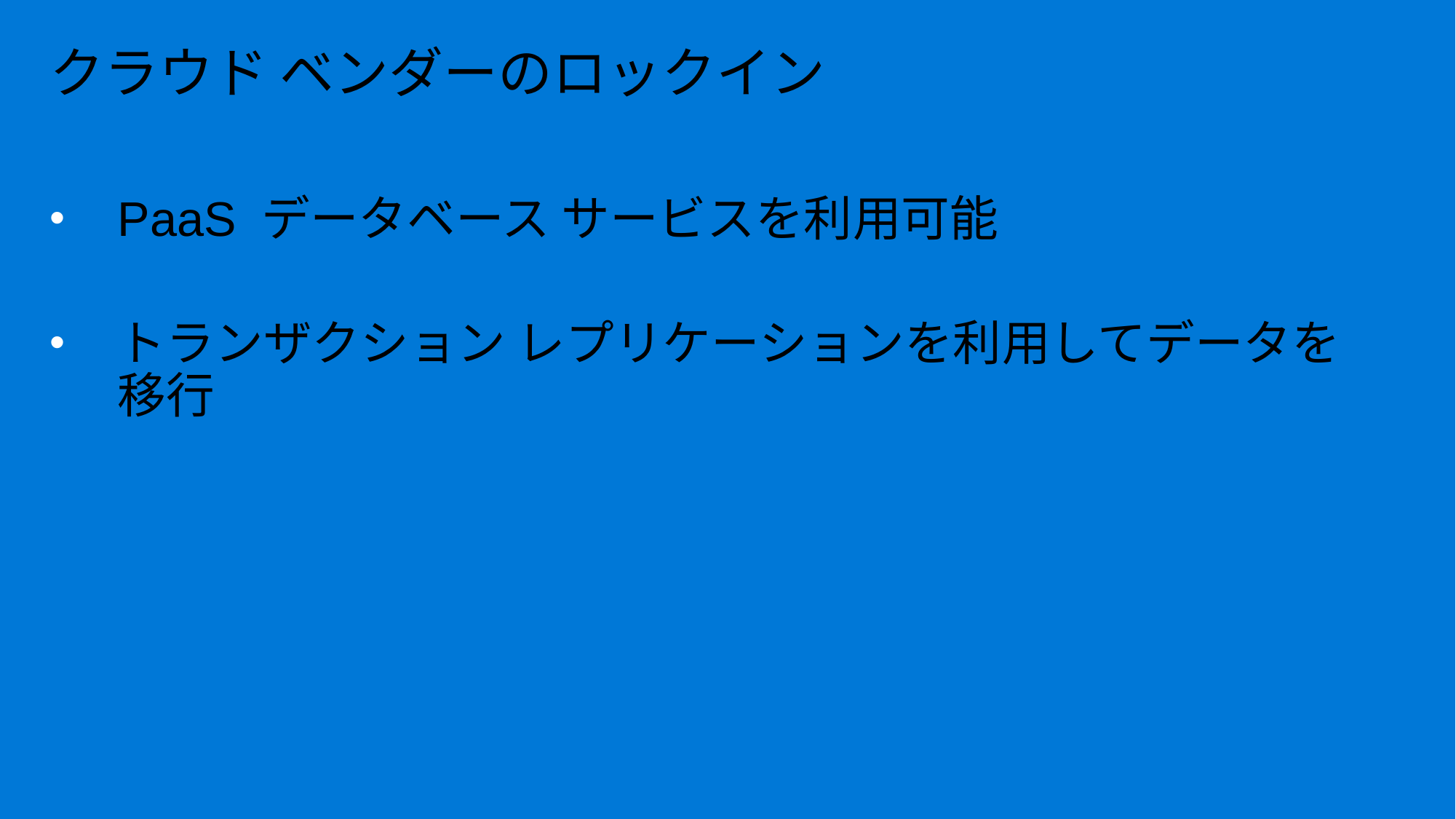

# クラウド ベンダーのロックイン
PaaS データベース サービスを利用可能

トランザクション レプリケーションを利用してデータを
移行